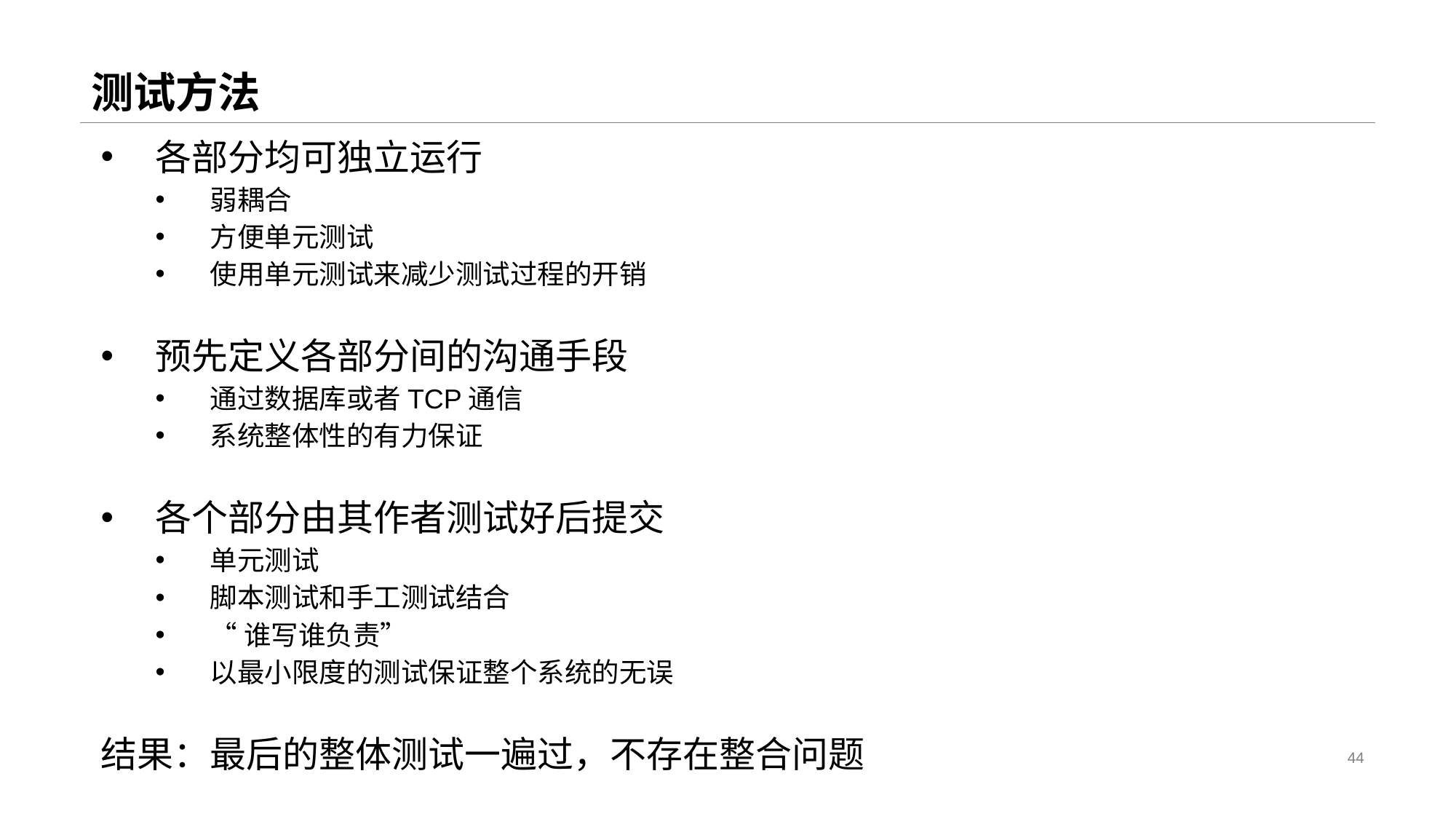

# 测试方法
各部分均可独立运行
弱耦合
方便单元测试
使用单元测试来减少测试过程的开销

预先定义各部分间的沟通手段
通过数据库或者TCP通信
系统整体性的有力保证

各个部分由其作者测试好后提交
单元测试
脚本测试和手工测试结合
“谁写谁负责”
以最小限度的测试保证整个系统的无误

结果：最后的整体测试一遍过，不存在整合问题
44